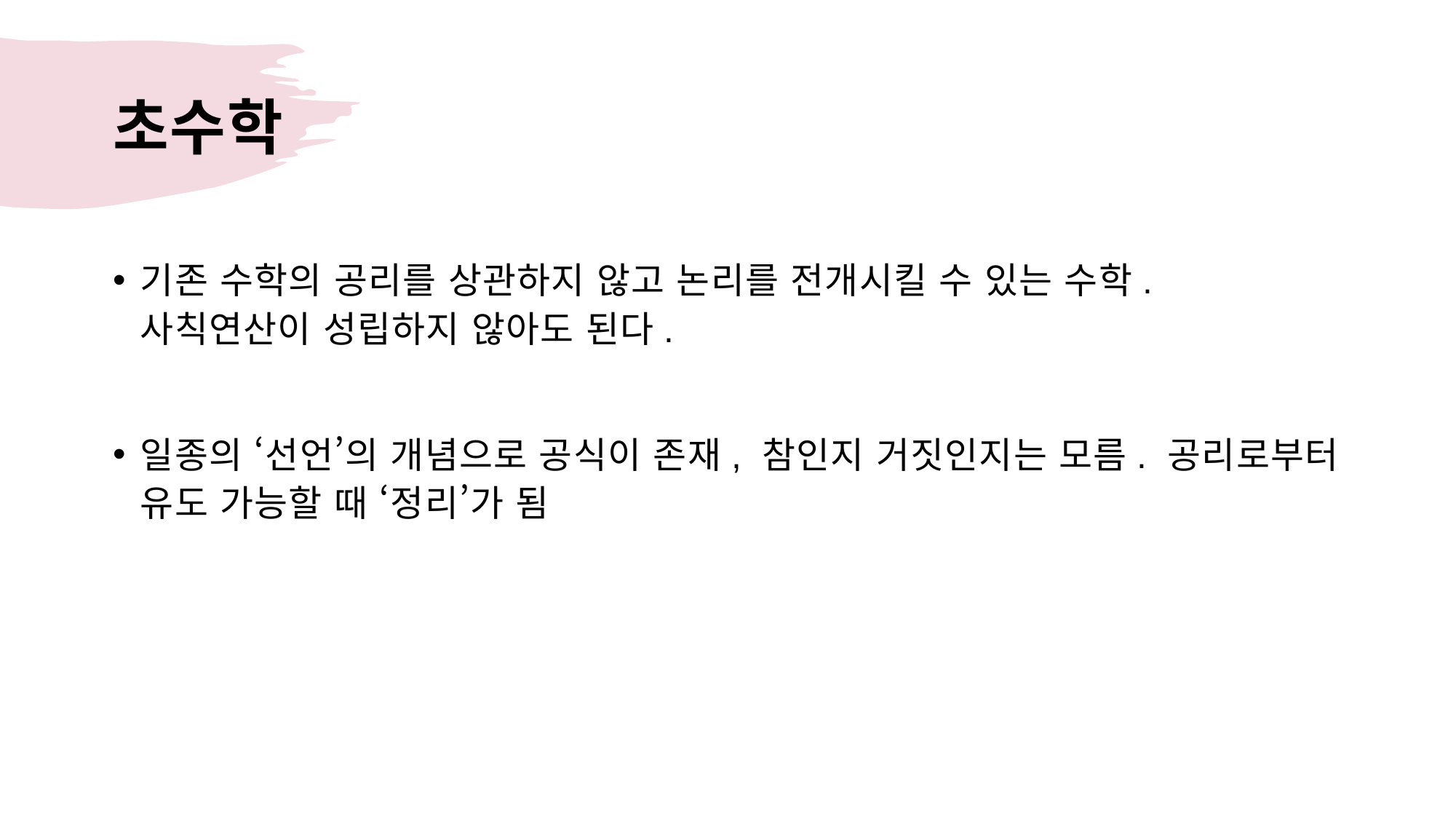

# 초수학
기존 수학의 공리를 상관하지 않고 논리를 전개시킬 수 있는 수학. 사칙연산이 성립하지 않아도 된다.

일종의 ‘선언’의 개념으로 공식이 존재, 참인지 거짓인지는 모름. 공리로부터 유도 가능할 때 ‘정리’가 됨